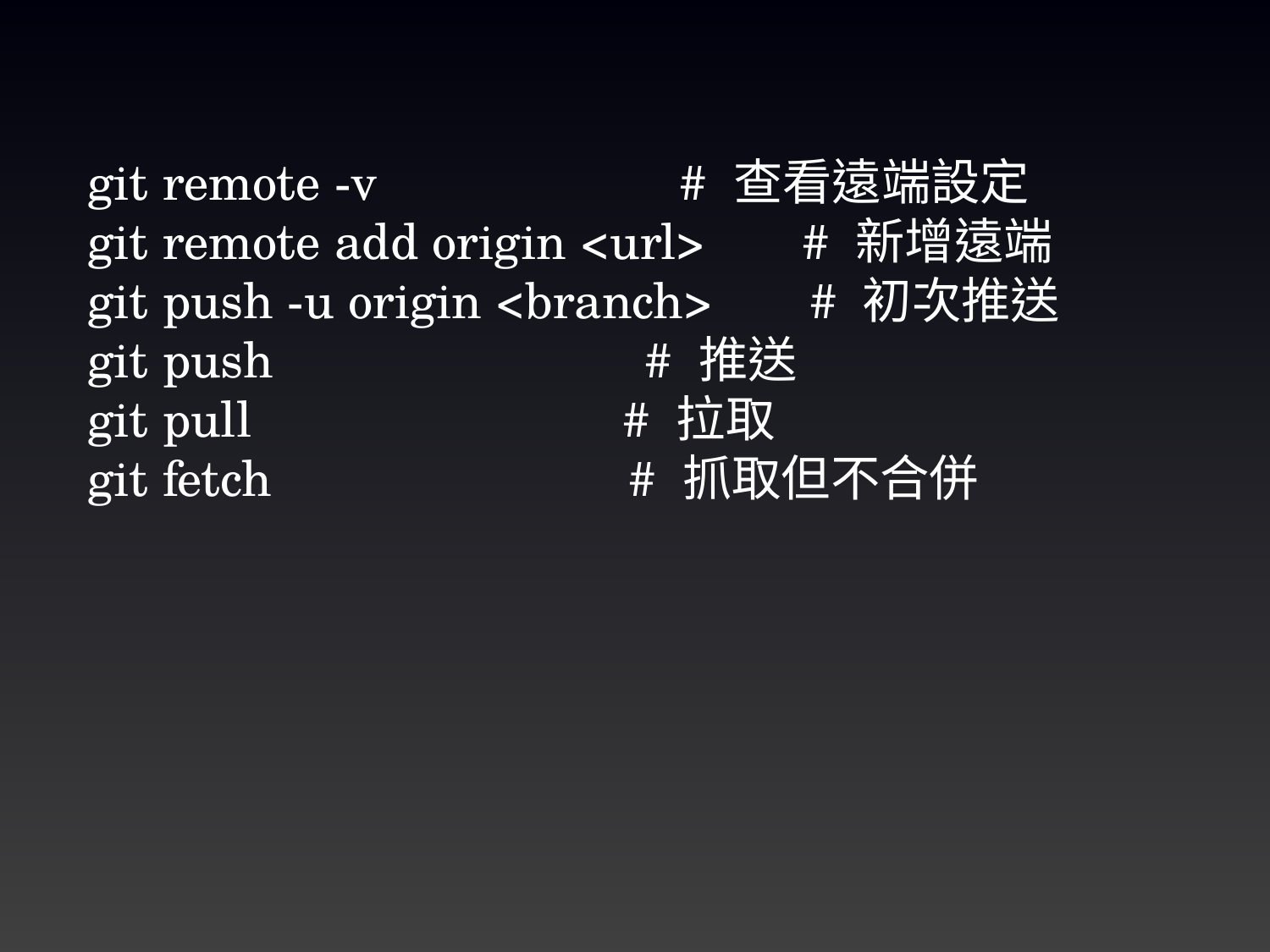

git remote -v                      # 查看遠端設定
git remote add origin <url>       # 新增遠端
git push -u origin <branch>       # 初次推送
git push                           # 推送
git pull                           # 拉取
git fetch                          # 抓取但不合併